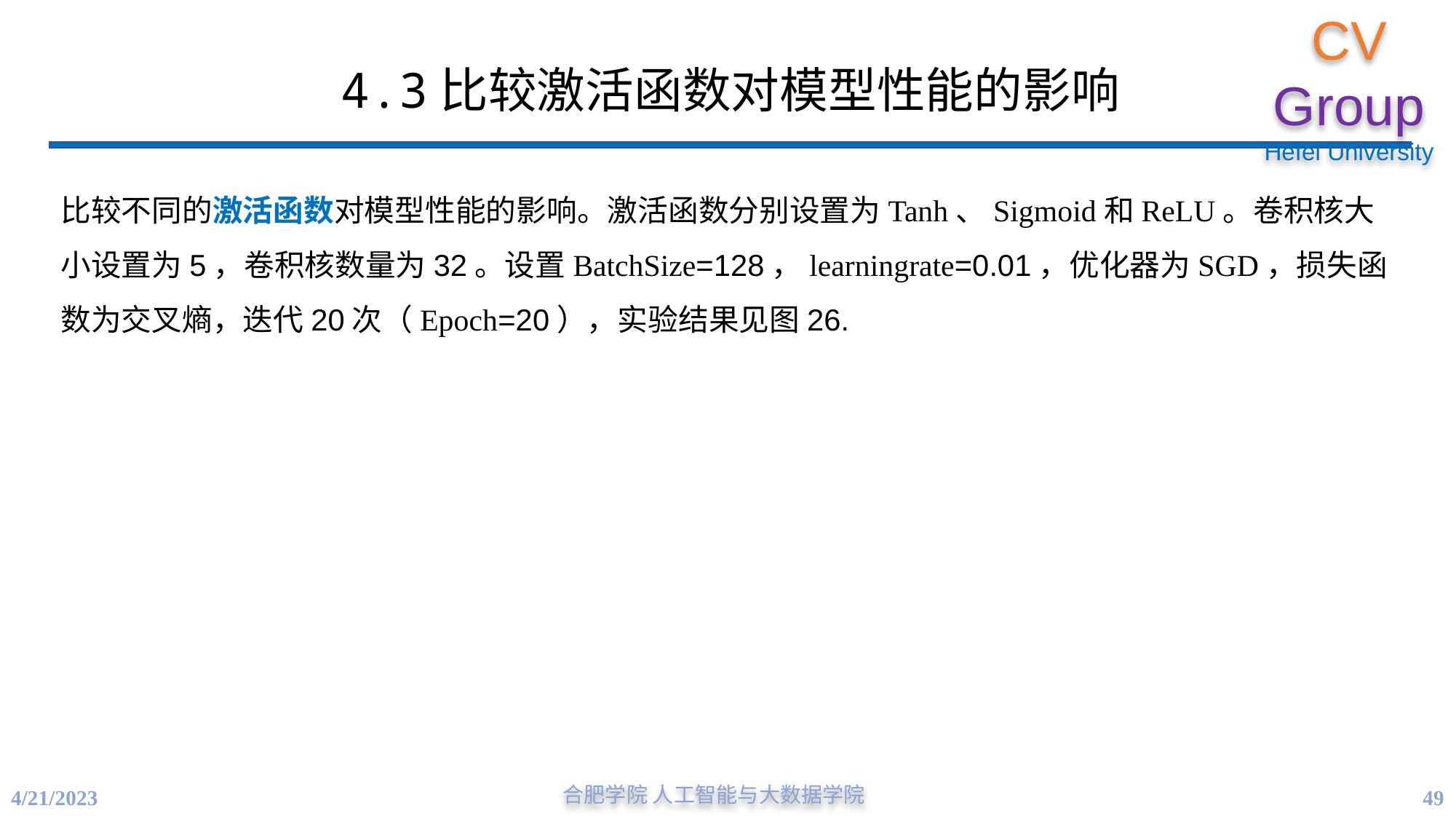

# 4.3比较激活函数对模型性能的影响
比较不同的激活函数对模型性能的影响。激活函数分别设置为Tanh、Sigmoid和ReLU。卷积核大小设置为5，卷积核数量为32。设置BatchSize=128，learningrate=0.01，优化器为SGD，损失函数为交叉熵，迭代20次（Epoch=20），实验结果见图26.
49
4/21/2023
合肥学院 人工智能与大数据学院